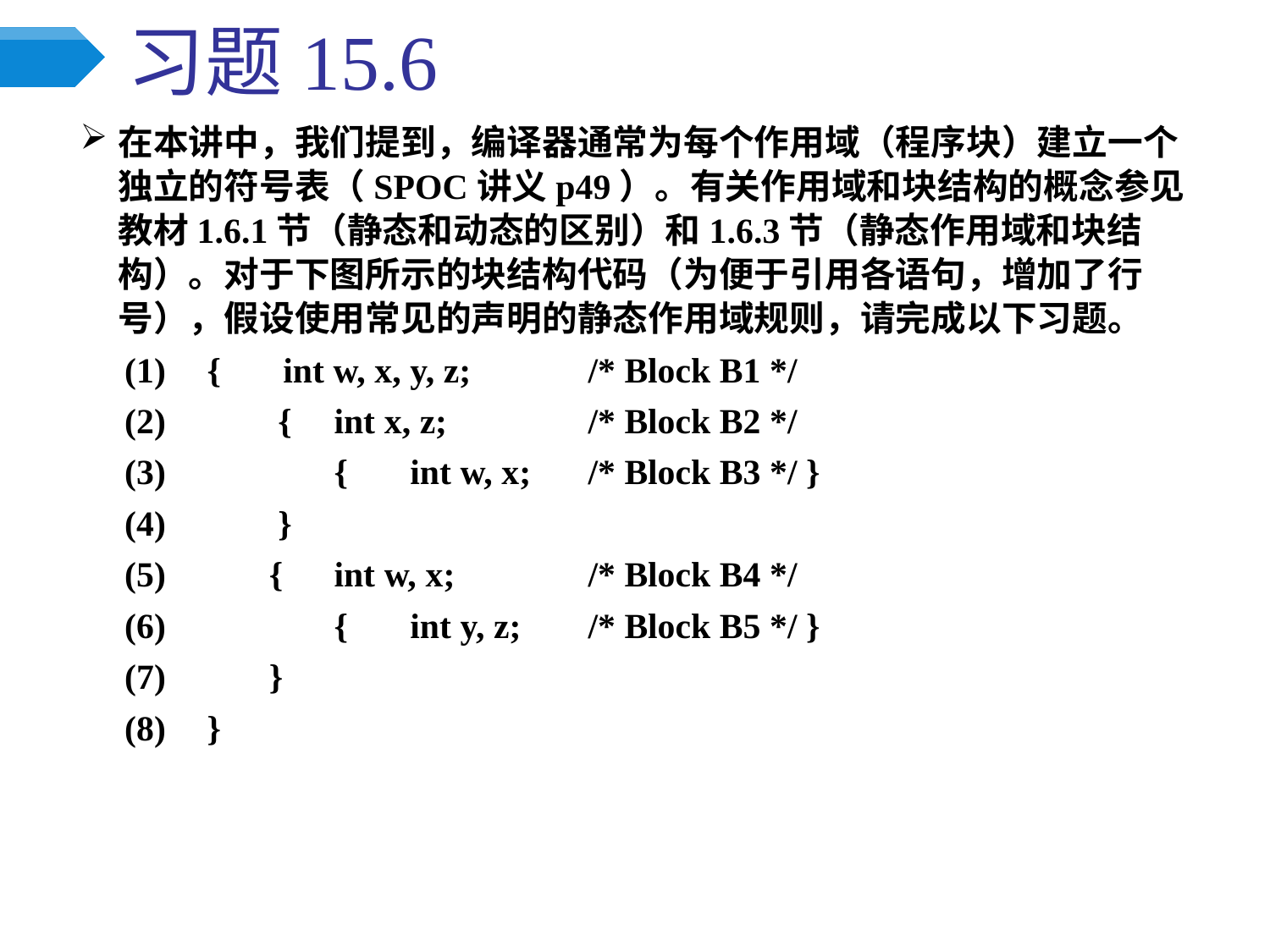

# 习题15.6
在本讲中，我们提到，编译器通常为每个作用域（程序块）建立一个独立的符号表（SPOC讲义p49）。有关作用域和块结构的概念参见教材1.6.1节（静态和动态的区别）和1.6.3节（静态作用域和块结构）。对于下图所示的块结构代码（为便于引用各语句，增加了行号），假设使用常见的声明的静态作用域规则，请完成以下习题。
     (1)	{       int w, x, y, z; 	/* Block B1 */
     (2)	        { 	int x, z; 		/* Block B2 */
     (3)		{       int w, x; 	/* Block B3 */ }
     (4)	        }
     (5)	       { 	int w, x; 	/* Block B4 */
     (6)		{       int y, z; 	/* Block B5 */ }
     (7)	       }
     (8)	}